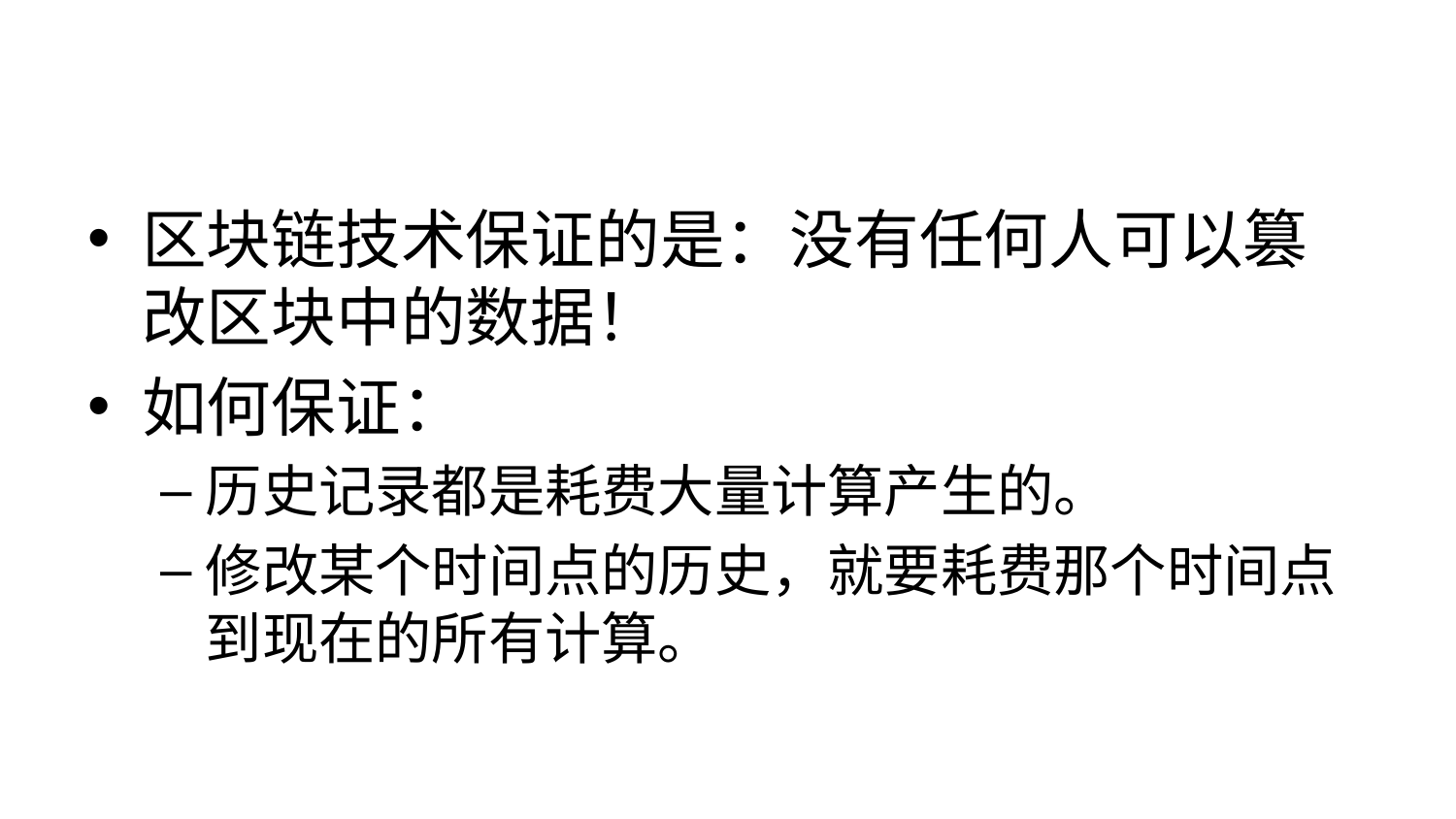

区块链技术保证的是：没有任何人可以篡改区块中的数据！
如何保证：
历史记录都是耗费大量计算产生的。
修改某个时间点的历史，就要耗费那个时间点到现在的所有计算。